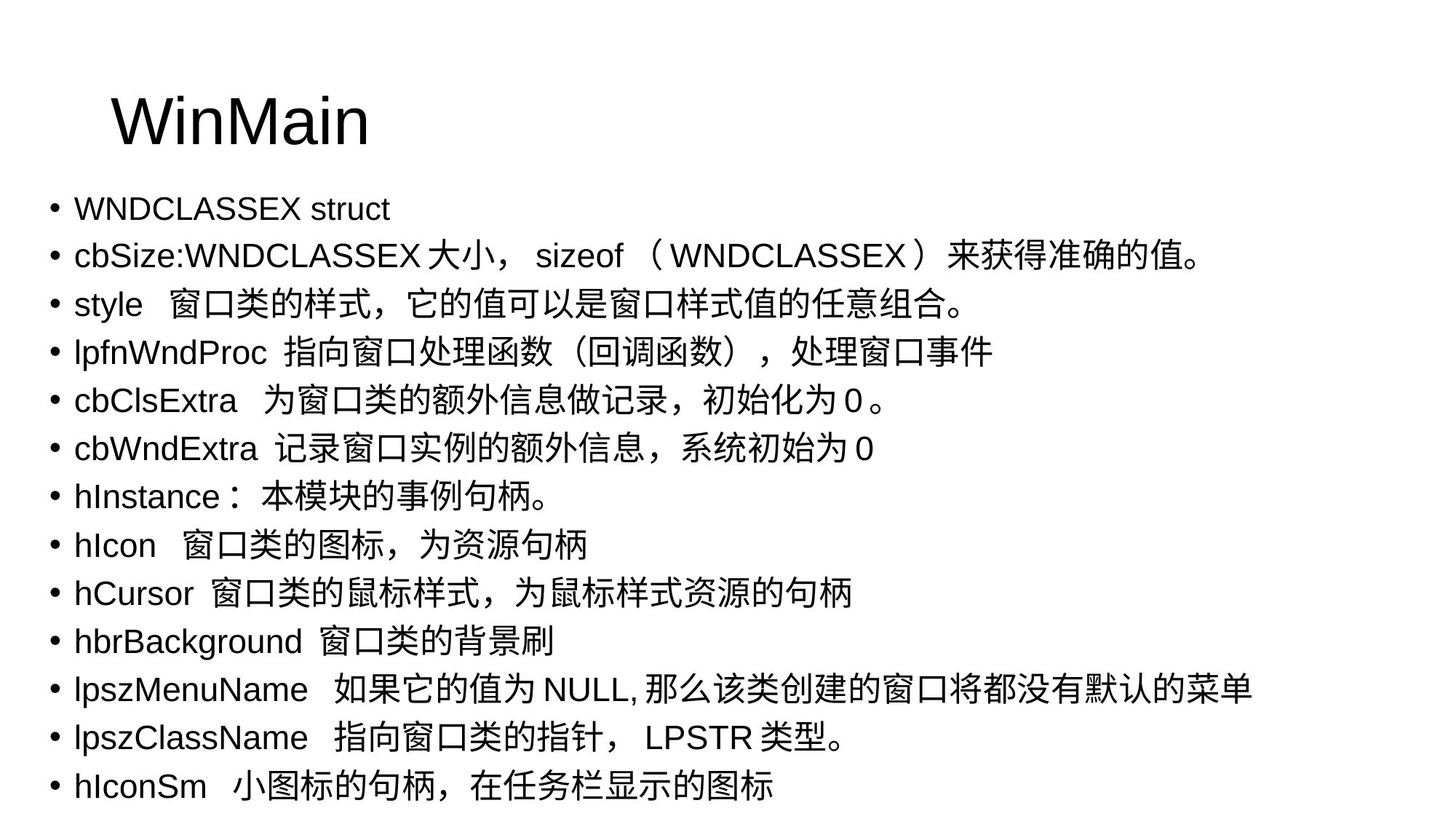

# WinMain
WNDCLASSEX struct
cbSize:WNDCLASSEX大小，sizeof（WNDCLASSEX）来获得准确的值。
style  窗口类的样式，它的值可以是窗口样式值的任意组合。
lpfnWndProc 指向窗口处理函数（回调函数），处理窗口事件
cbClsExtra  为窗口类的额外信息做记录，初始化为0。
cbWndExtra 记录窗口实例的额外信息，系统初始为0
hInstance：本模块的事例句柄。
hIcon  窗口类的图标，为资源句柄
hCursor 窗口类的鼠标样式，为鼠标样式资源的句柄
hbrBackground 窗口类的背景刷
lpszMenuName  如果它的值为NULL,那么该类创建的窗口将都没有默认的菜单
lpszClassName  指向窗口类的指针，LPSTR类型。
hIconSm  小图标的句柄，在任务栏显示的图标